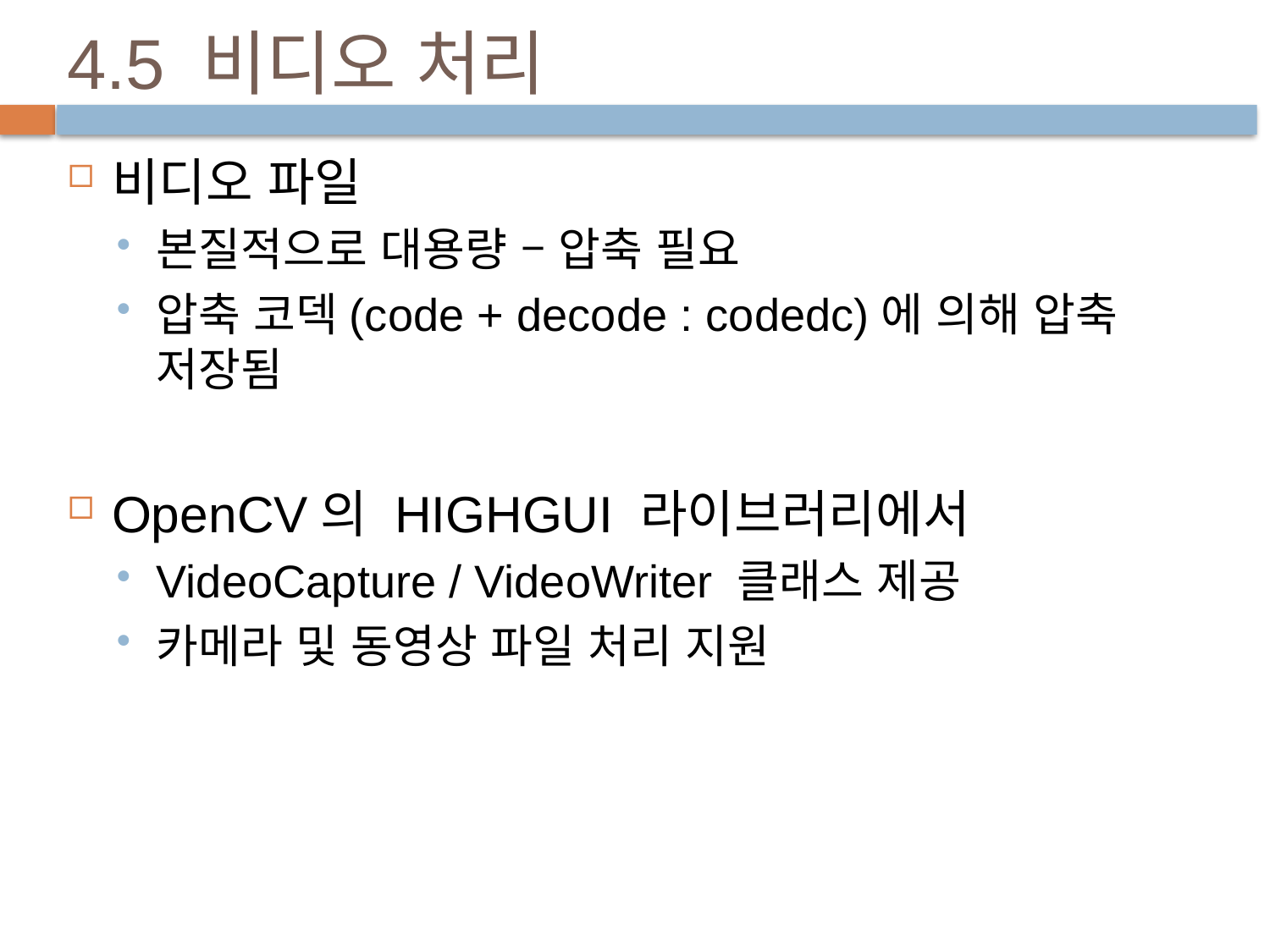

# 4.5 비디오 처리
비디오 파일
본질적으로 대용량 – 압축 필요
압축 코덱(code + decode : codedc)에 의해 압축 저장됨

OpenCV의 HIGHGUI 라이브러리에서
VideoCapture / VideoWriter 클래스 제공
카메라 및 동영상 파일 처리 지원